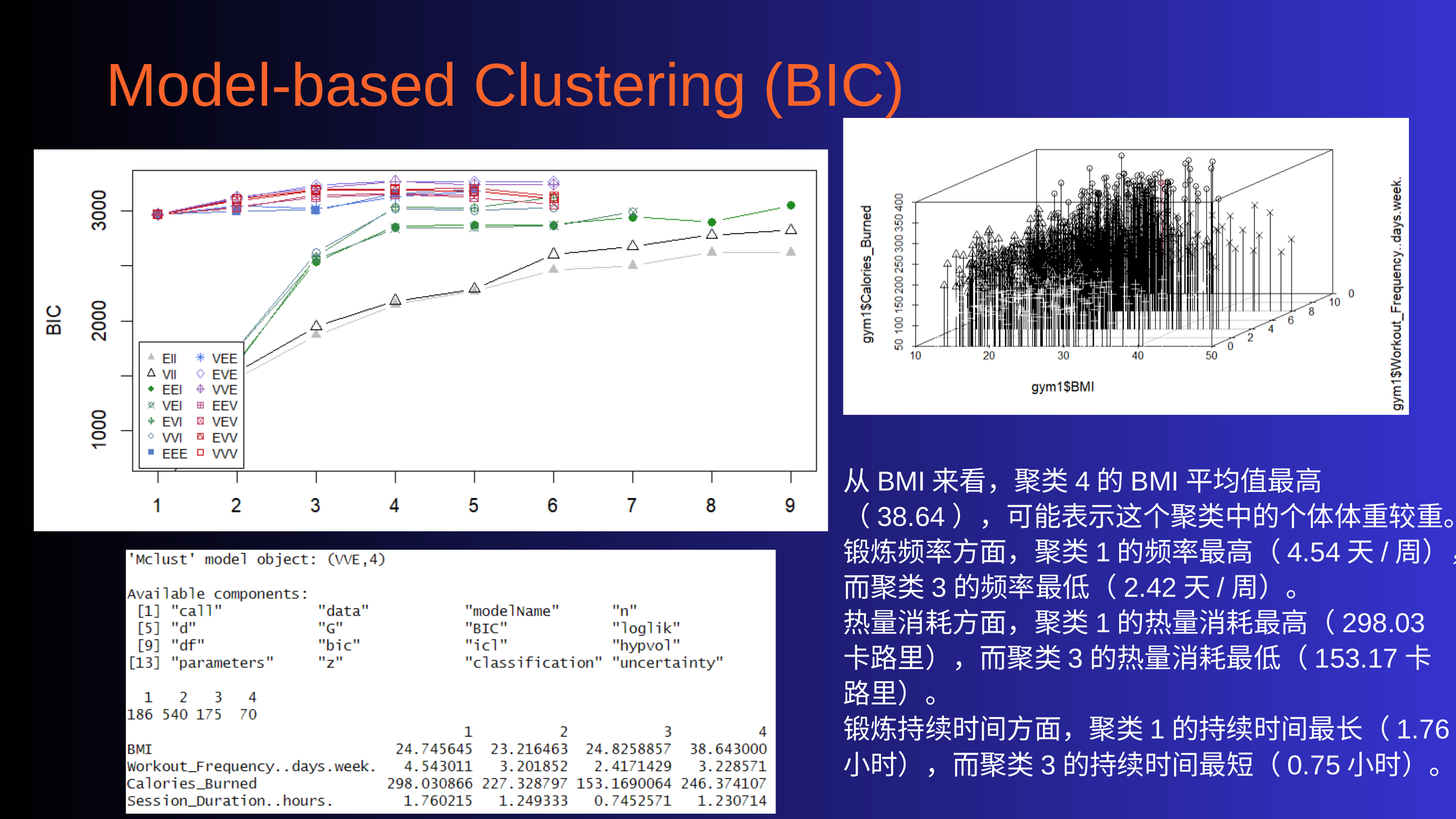

Model-based Clustering (BIC)

从BMI来看，聚类4的BMI平均值最高（38.64），可能表示这个聚类中的个体体重较重。
锻炼频率方面，聚类1的频率最高（4.54天/周），而聚类3的频率最低（2.42天/周）。
热量消耗方面，聚类1的热量消耗最高（298.03卡路里），而聚类3的热量消耗最低（153.17卡路里）。
锻炼持续时间方面，聚类1的持续时间最长（1.76小时），而聚类3的持续时间最短（0.75小时）。